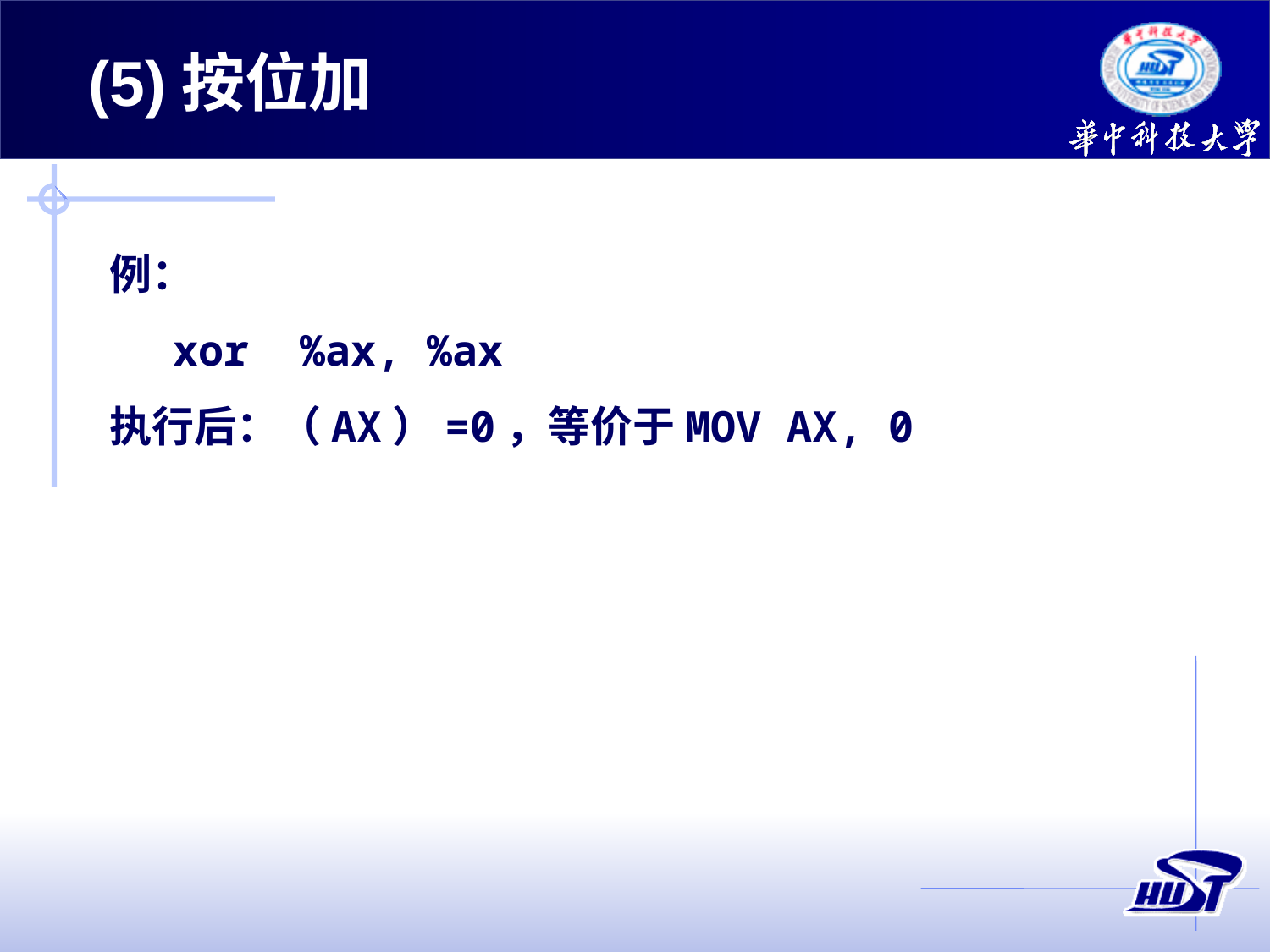

(5)按位加
例：
xor  %ax, %ax
执行后：（AX）=0，等价于MOV AX, 0